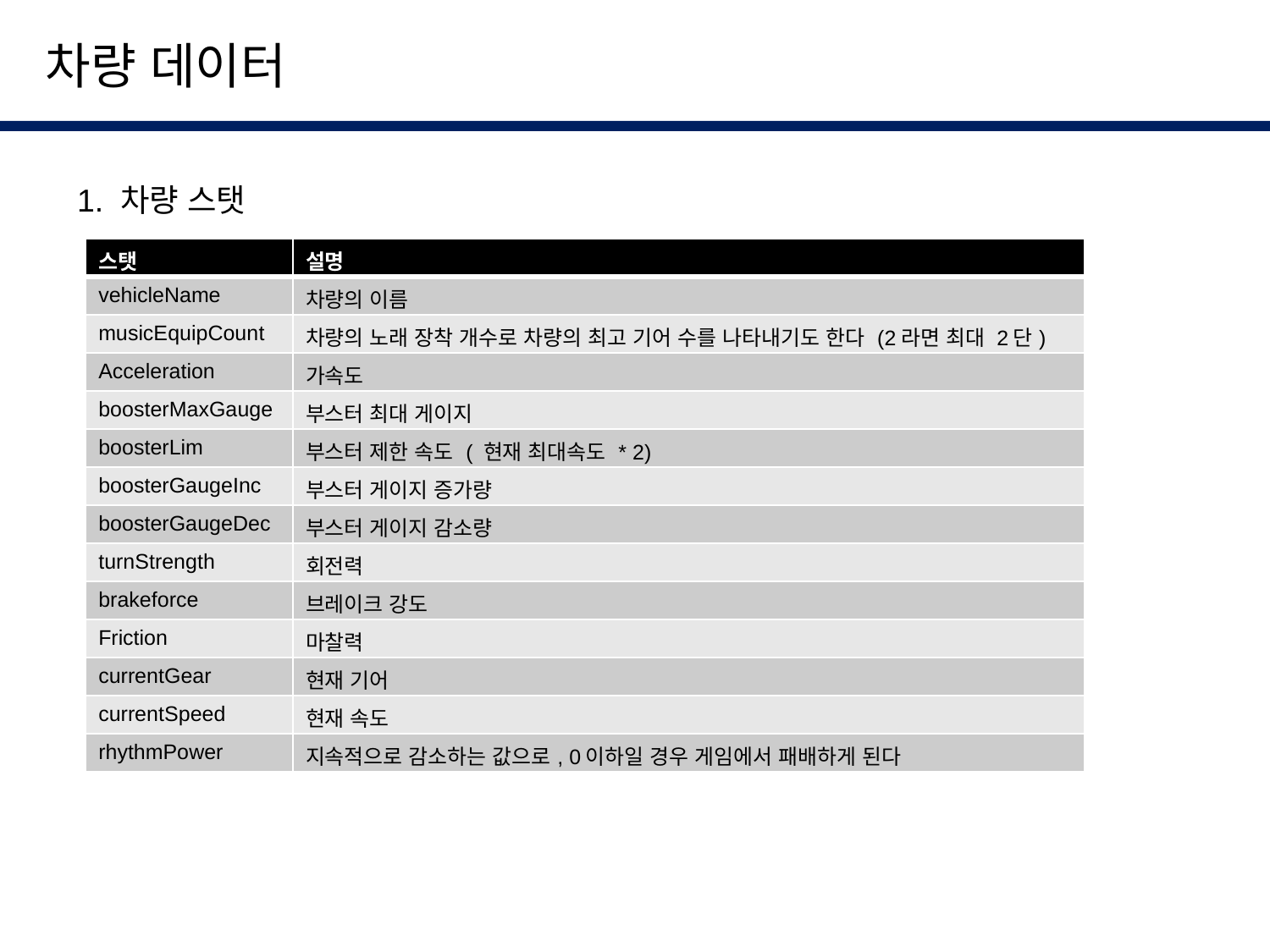

차량 데이터

1. 차량 스탯
| 스탯 | 설명 |
| --- | --- |
| vehicleName | 차량의 이름 |
| musicEquipCount | 차량의 노래 장착 개수로 차량의 최고 기어 수를 나타내기도 한다 (2라면 최대 2단) |
| Acceleration | 가속도 |
| boosterMaxGauge | 부스터 최대 게이지 |
| boosterLim | 부스터 제한 속도 ( 현재 최대속도 \* 2) |
| boosterGaugeInc | 부스터 게이지 증가량 |
| boosterGaugeDec | 부스터 게이지 감소량 |
| turnStrength | 회전력 |
| brakeforce | 브레이크 강도 |
| Friction | 마찰력 |
| currentGear | 현재 기어 |
| currentSpeed | 현재 속도 |
| rhythmPower | 지속적으로 감소하는 값으로, 0이하일 경우 게임에서 패배하게 된다 |